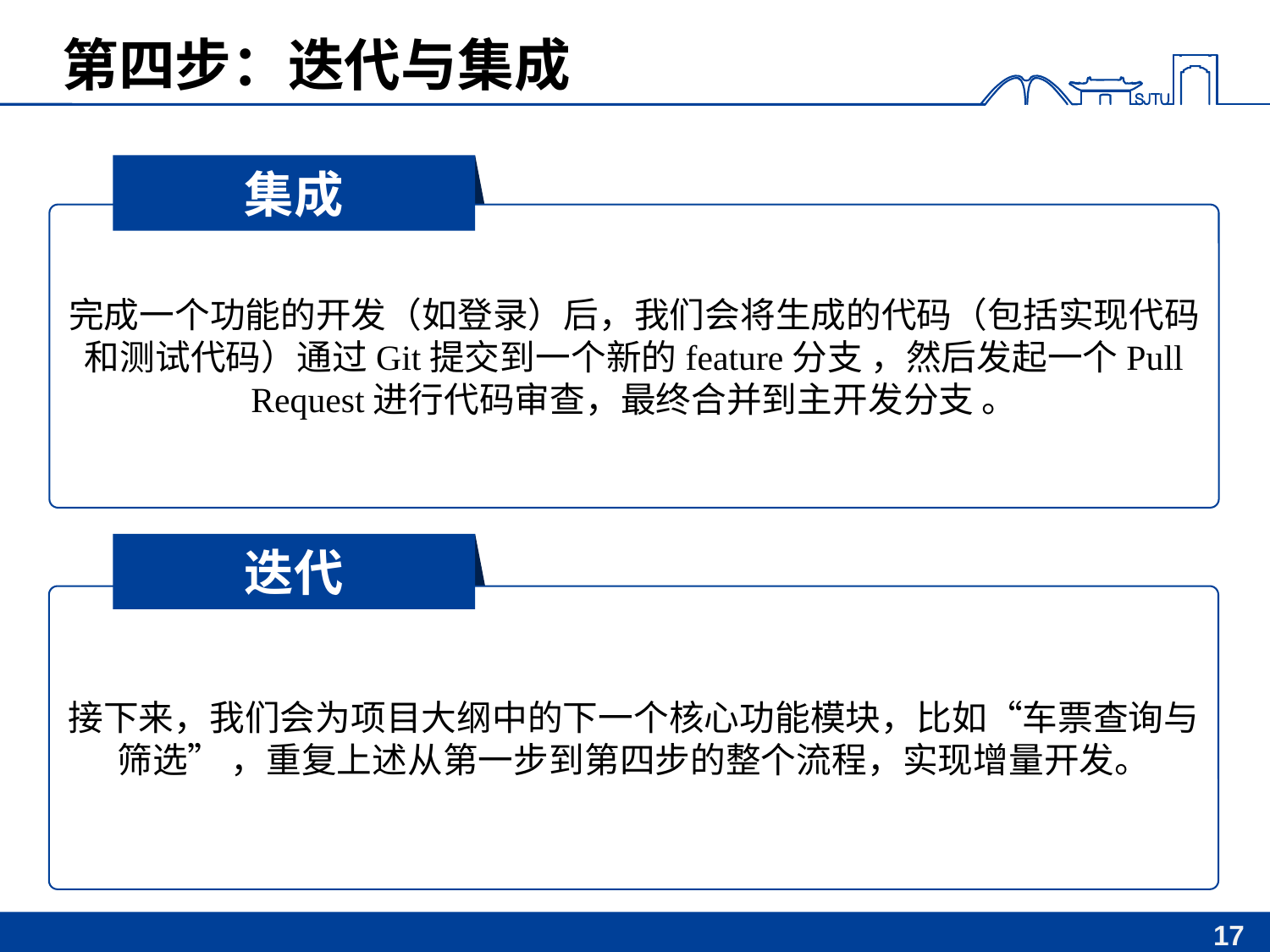

# 第四步：迭代与集成
集成

完成一个功能的开发（如登录）后，我们会将生成的代码（包括实现代码和测试代码）通过Git提交到一个新的feature分支 ，然后发起一个Pull Request进行代码审查，最终合并到主开发分支 。
迭代

接下来，我们会为项目大纲中的下一个核心功能模块，比如“车票查询与筛选” ，重复上述从第一步到第四步的整个流程，实现增量开发。